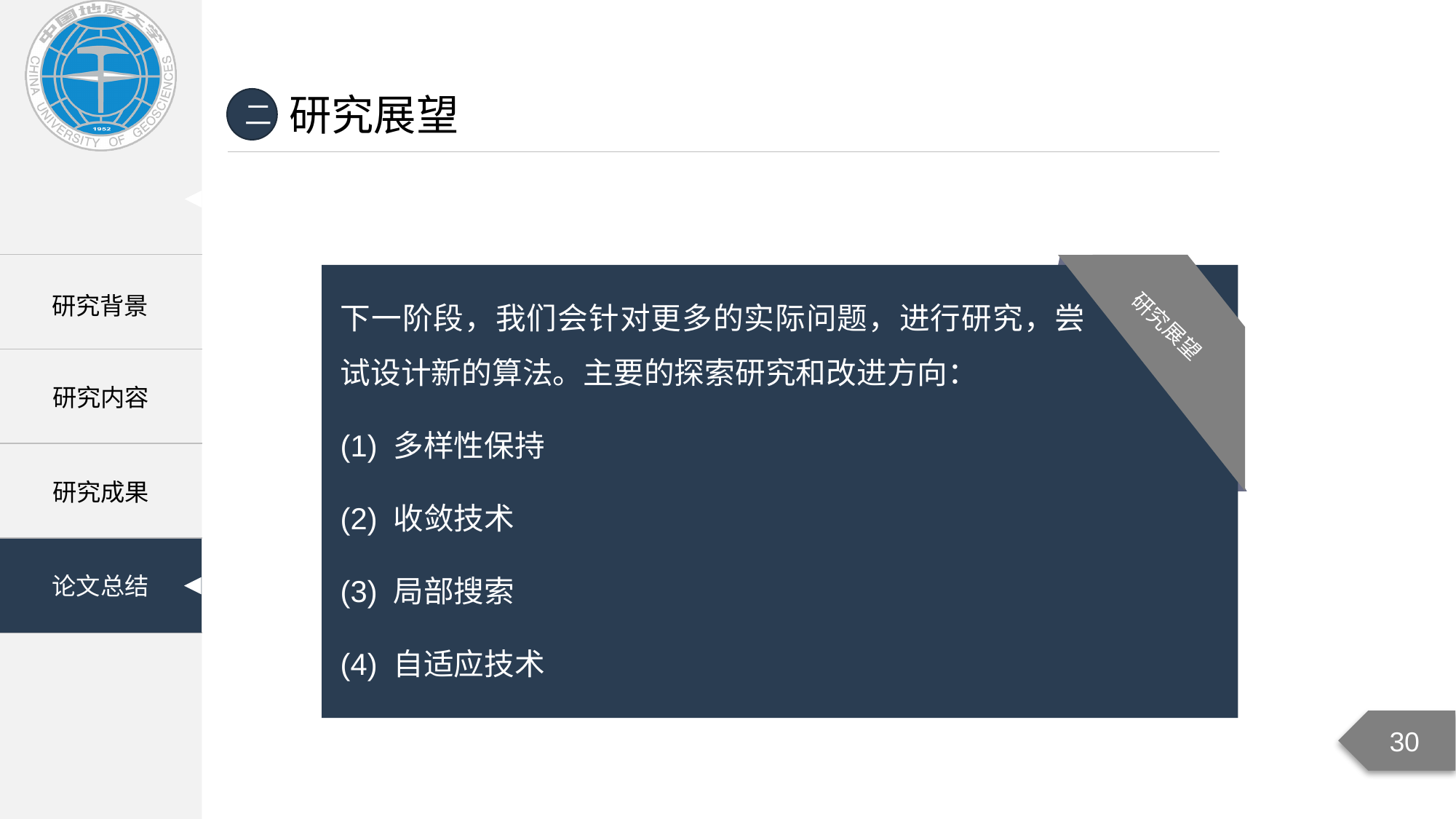

研究展望
二

下一阶段，我们会针对更多的实际问题，进行研究，尝试设计新的算法。主要的探索研究和改进方向：

(1) 多样性保持

(2) 收敛技术

(3) 局部搜索

(4) 自适应技术

研究展望